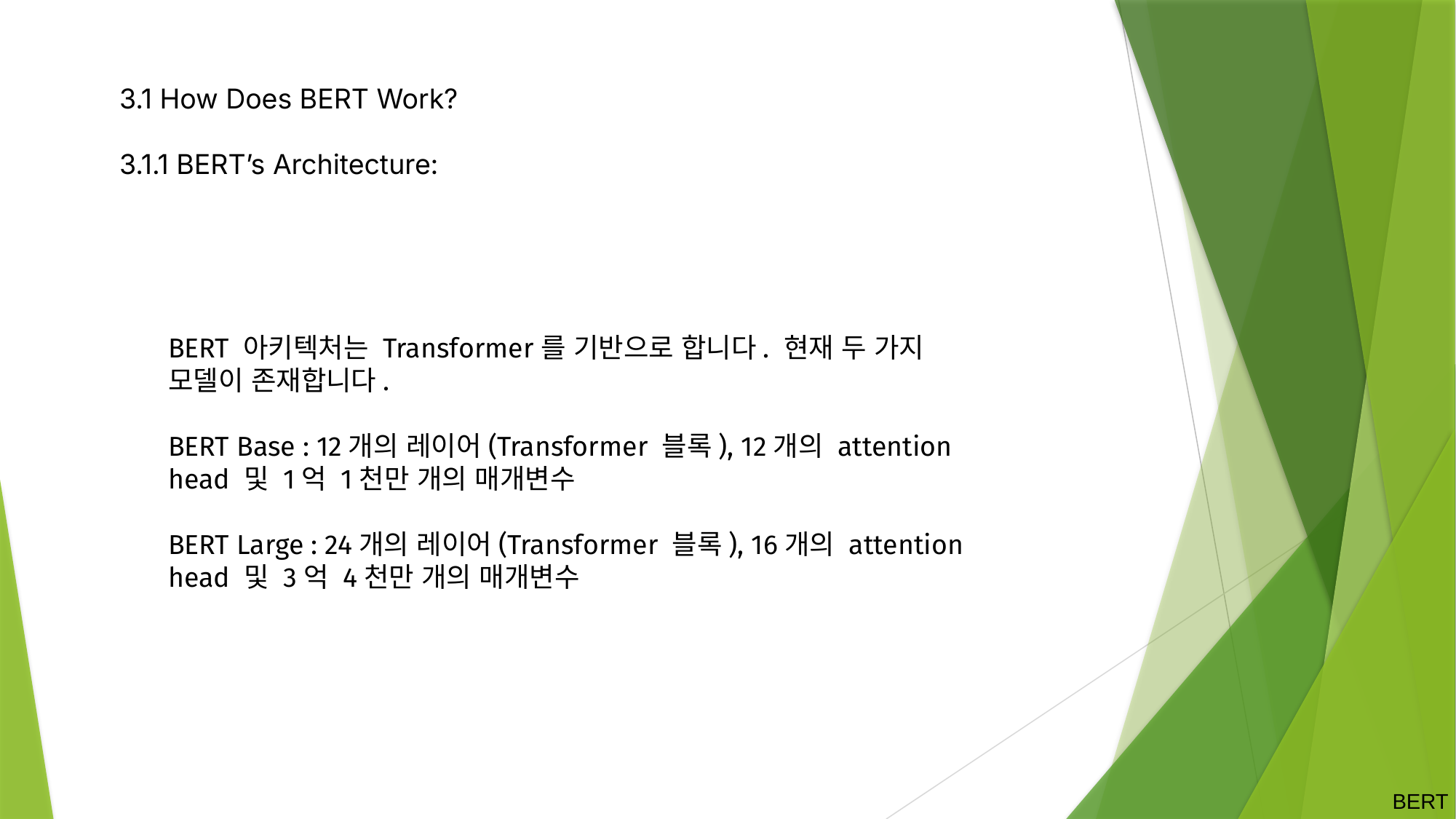

3.1 How Does BERT Work?
3.1.1 BERT’s Architecture:
BERT 아키텍처는 Transformer를 기반으로 합니다. 현재 두 가지 모델이 존재합니다.

BERT Base : 12개의 레이어(Transformer 블록), 12개의 attention head 및 1억 1천만 개의 매개변수

BERT Large : 24개의 레이어(Transformer 블록), 16개의 attention head 및 3억 4천만 개의 매개변수
BERT